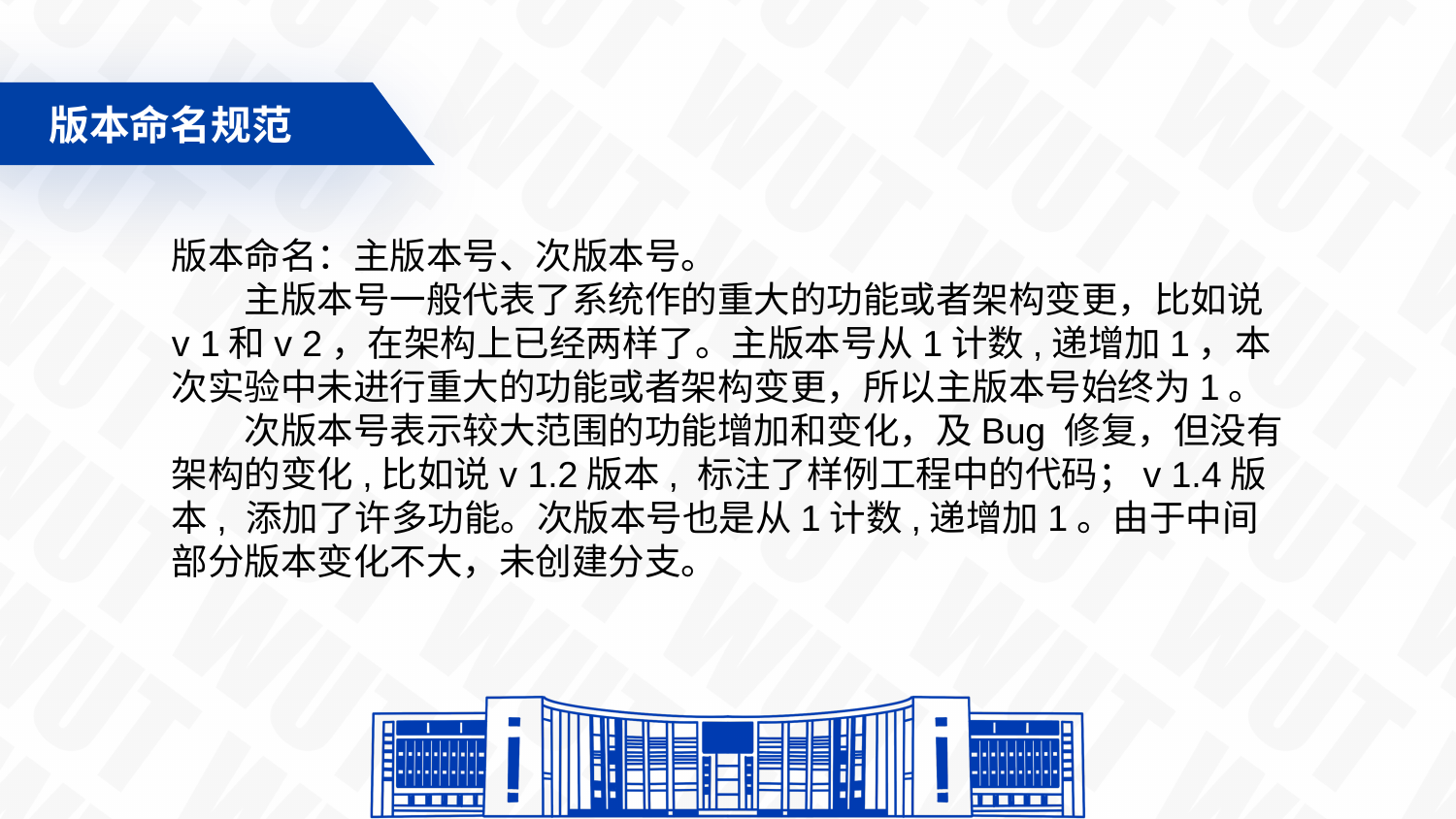

版本命名规范
版本命名：主版本号、次版本号。
主版本号一般代表了系统作的重大的功能或者架构变更，比如说v 1和v 2，在架构上已经两样了。主版本号从1计数,递增加1，本次实验中未进行重大的功能或者架构变更，所以主版本号始终为1。
次版本号表示较大范围的功能增加和变化，及Bug 修复，但没有架构的变化,比如说v 1.2版本, 标注了样例工程中的代码；v 1.4版本, 添加了许多功能。次版本号也是从1计数,递增加1。由于中间部分版本变化不大，未创建分支。